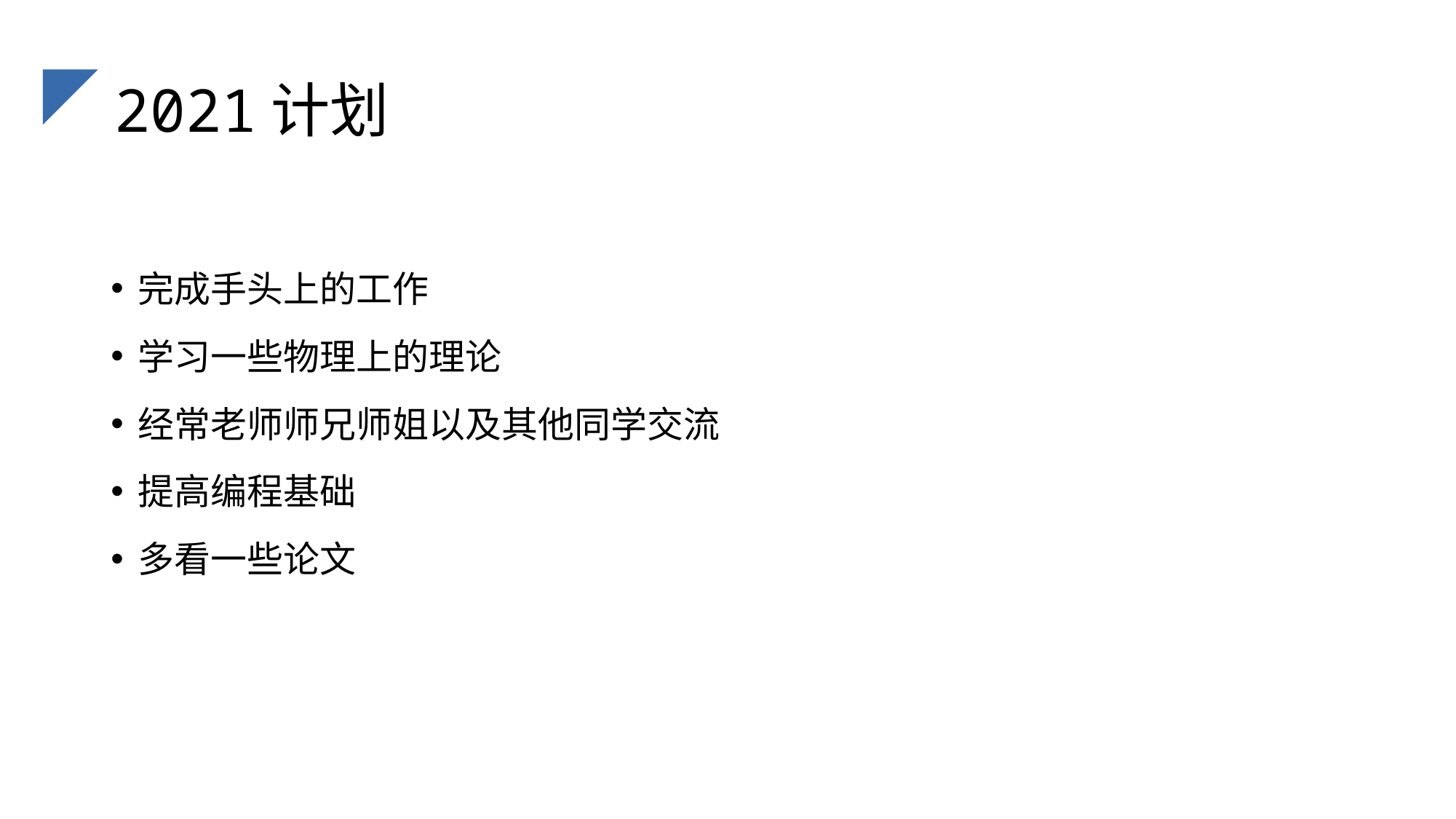

# 2021计划
完成手头上的工作
学习一些物理上的理论
经常老师师兄师姐以及其他同学交流
提高编程基础
多看一些论文